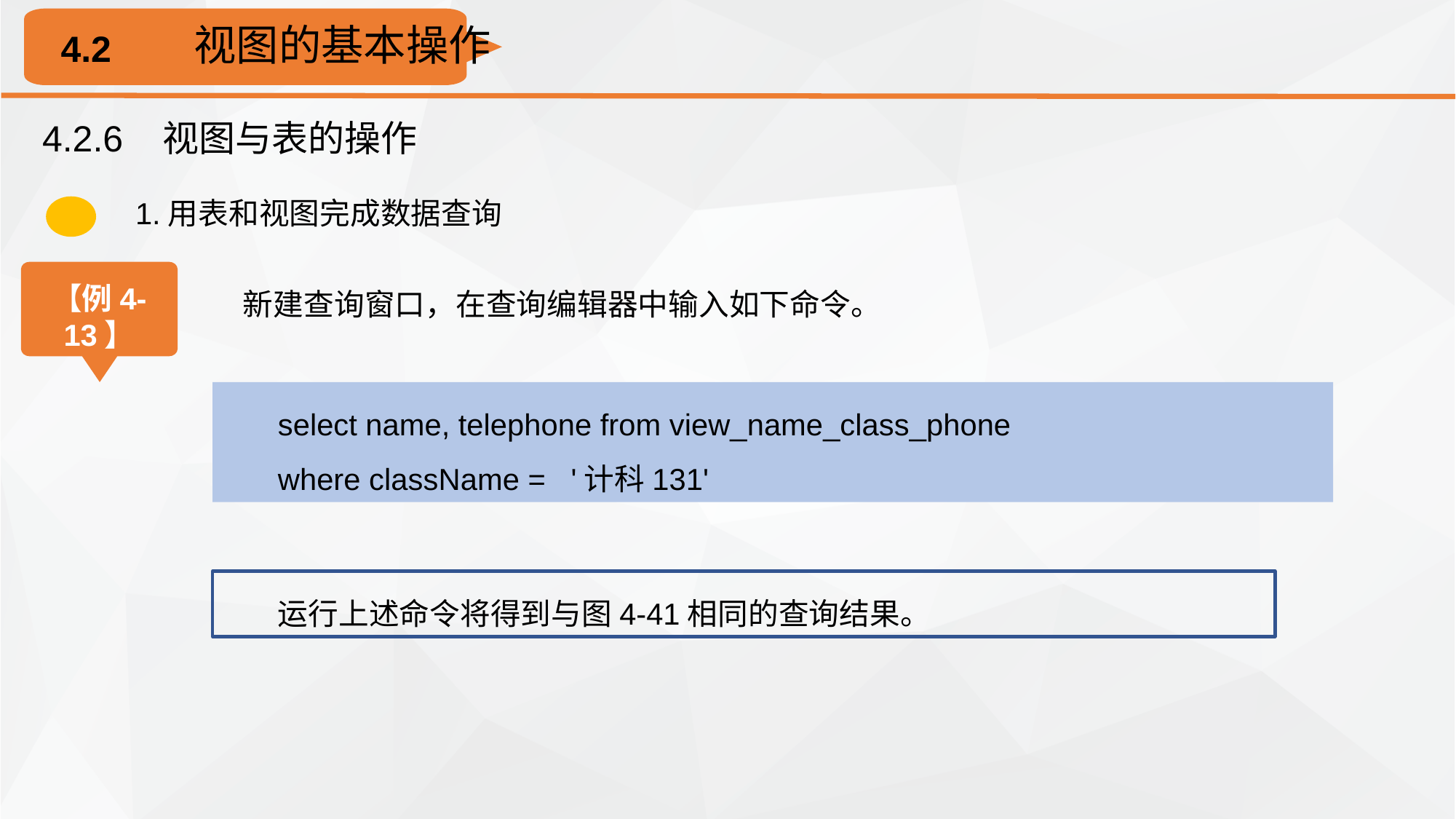

视图的基本操作
4.2
4.2.6   视图与表的操作
1.用表和视图完成数据查询

【例4-13】
新建查询窗口，在查询编辑器中输入如下命令。
select name, telephone from view_name_class_phone
where className =   '计科131'
运行上述命令将得到与图4-41相同的查询结果。